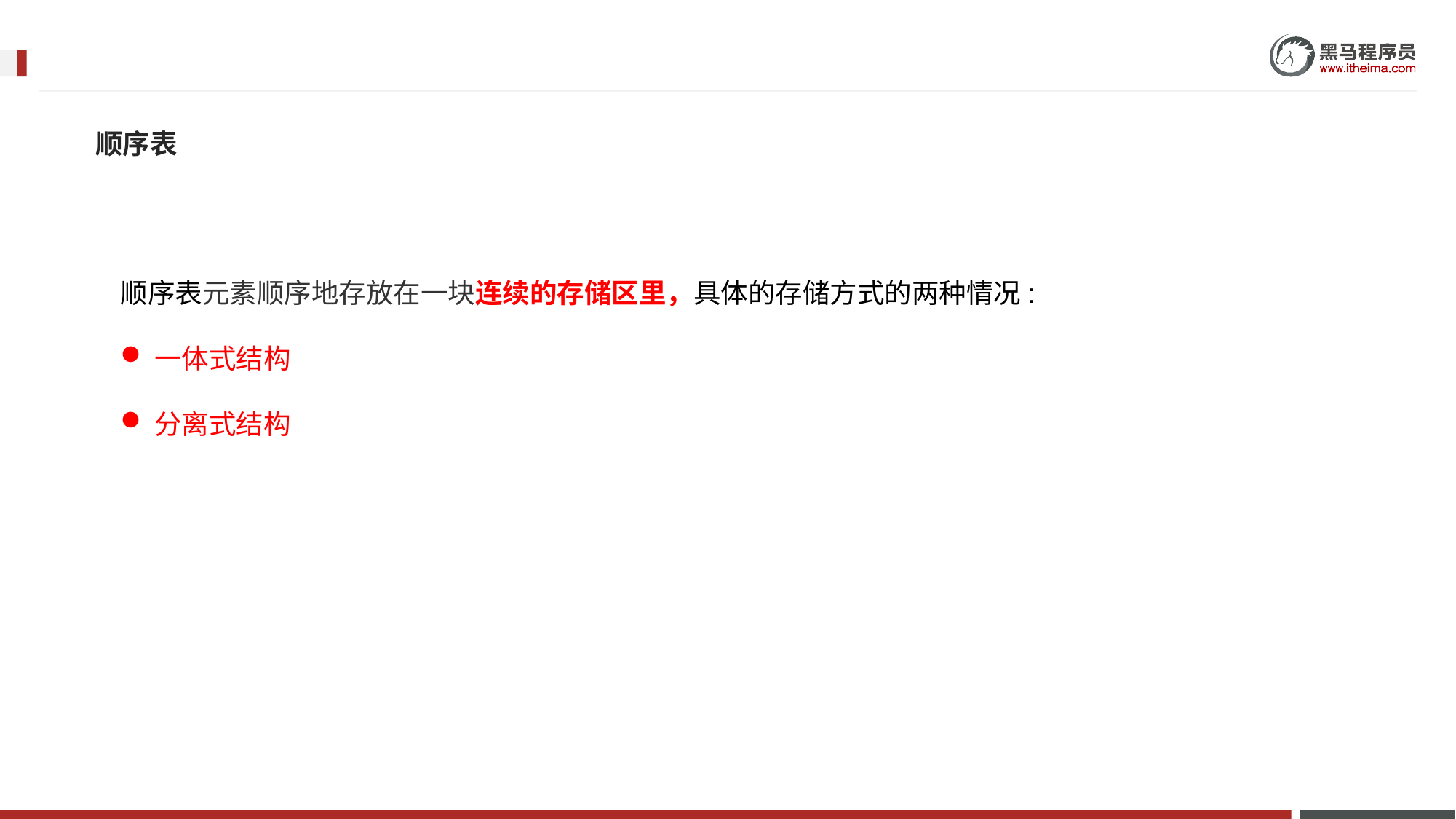

顺序表
顺序表元素顺序地存放在一块连续的存储区里，具体的存储方式的两种情况:
一体式结构
分离式结构